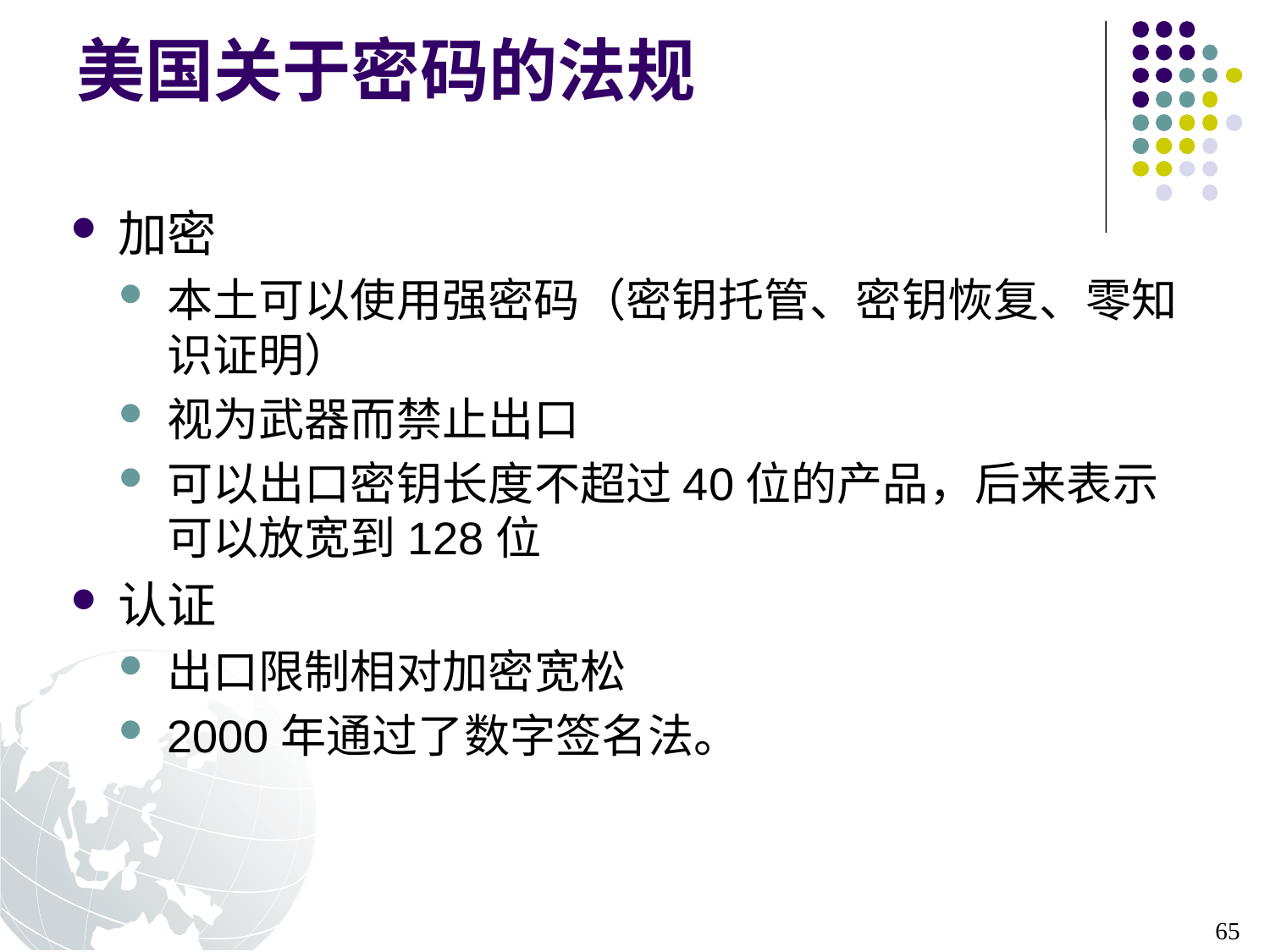

# 美国关于密码的法规
加密
本土可以使用强密码（密钥托管、密钥恢复、零知识证明）
视为武器而禁止出口
可以出口密钥长度不超过40位的产品，后来表示可以放宽到128位
认证
出口限制相对加密宽松
2000年通过了数字签名法。